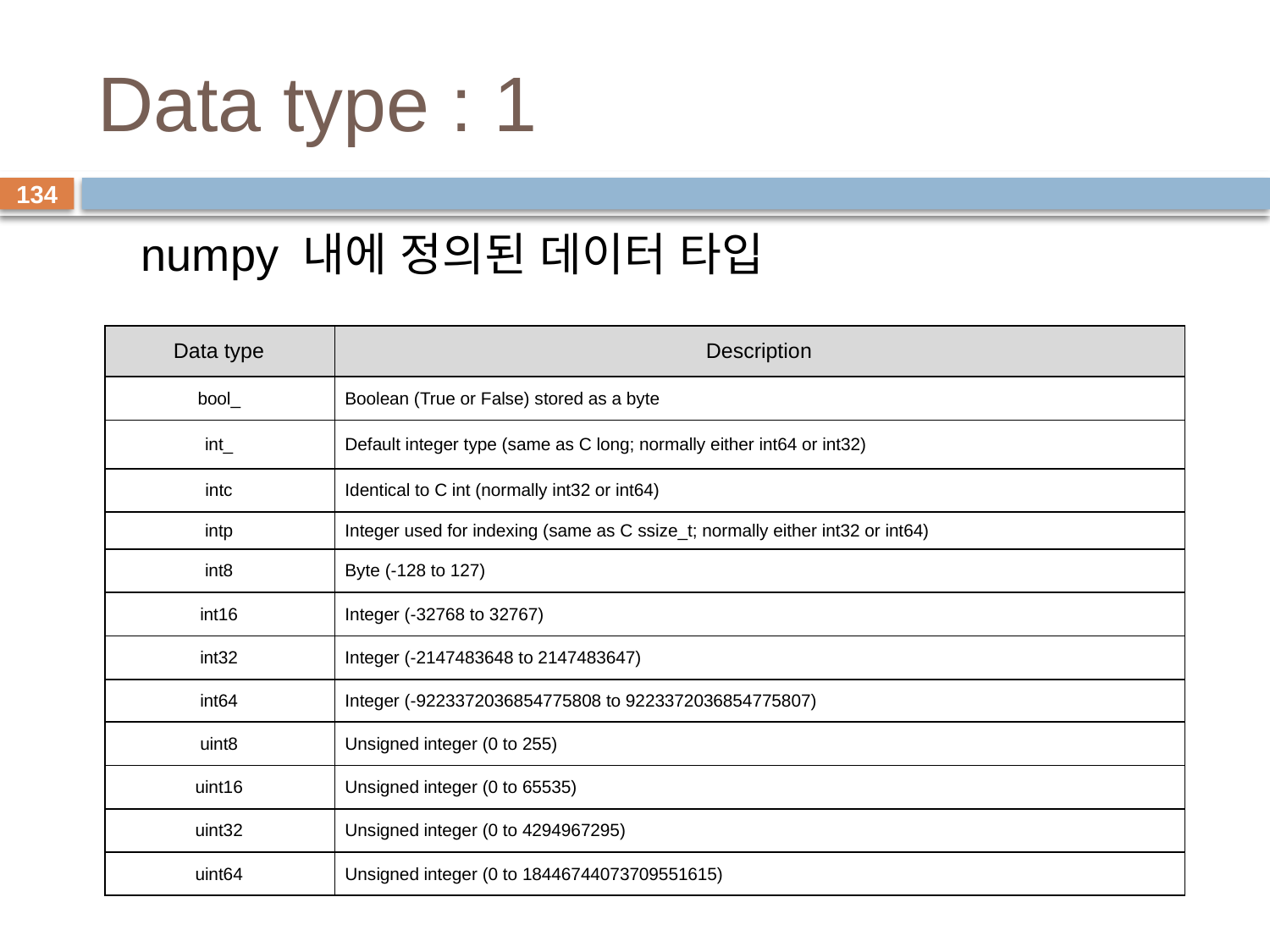

# Data type : 1
134
numpy 내에 정의된 데이터 타입

| Data type | Description |
| --- | --- |
| bool\_ | Boolean (True or False) stored as a byte |
| int\_ | Default integer type (same as C long; normally either int64 or int32) |
| intc | Identical to C int (normally int32 or int64) |
| intp | Integer used for indexing (same as C ssize\_t; normally either int32 or int64) |
| int8 | Byte (-128 to 127) |
| int16 | Integer (-32768 to 32767) |
| int32 | Integer (-2147483648 to 2147483647) |
| int64 | Integer (-9223372036854775808 to 9223372036854775807) |
| uint8 | Unsigned integer (0 to 255) |
| uint16 | Unsigned integer (0 to 65535) |
| uint32 | Unsigned integer (0 to 4294967295) |
| uint64 | Unsigned integer (0 to 18446744073709551615) |